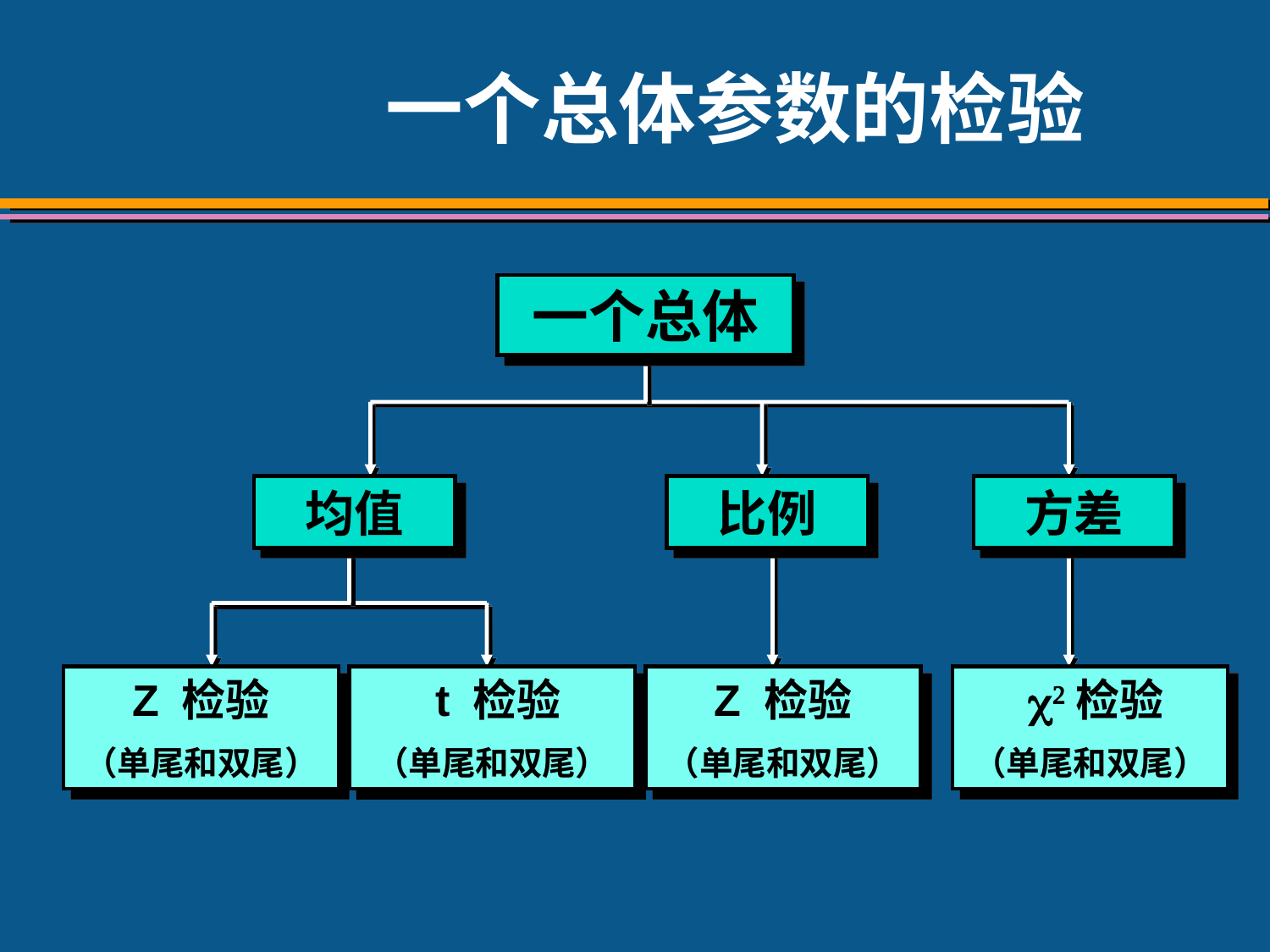

# 一个总体参数的检验
一个总体

均值
比例
方差

Z 检验
（单尾和双尾）
 t 检验
（单尾和双尾）
Z 检验
（单尾和双尾）
 χ2检验
（单尾和双尾）